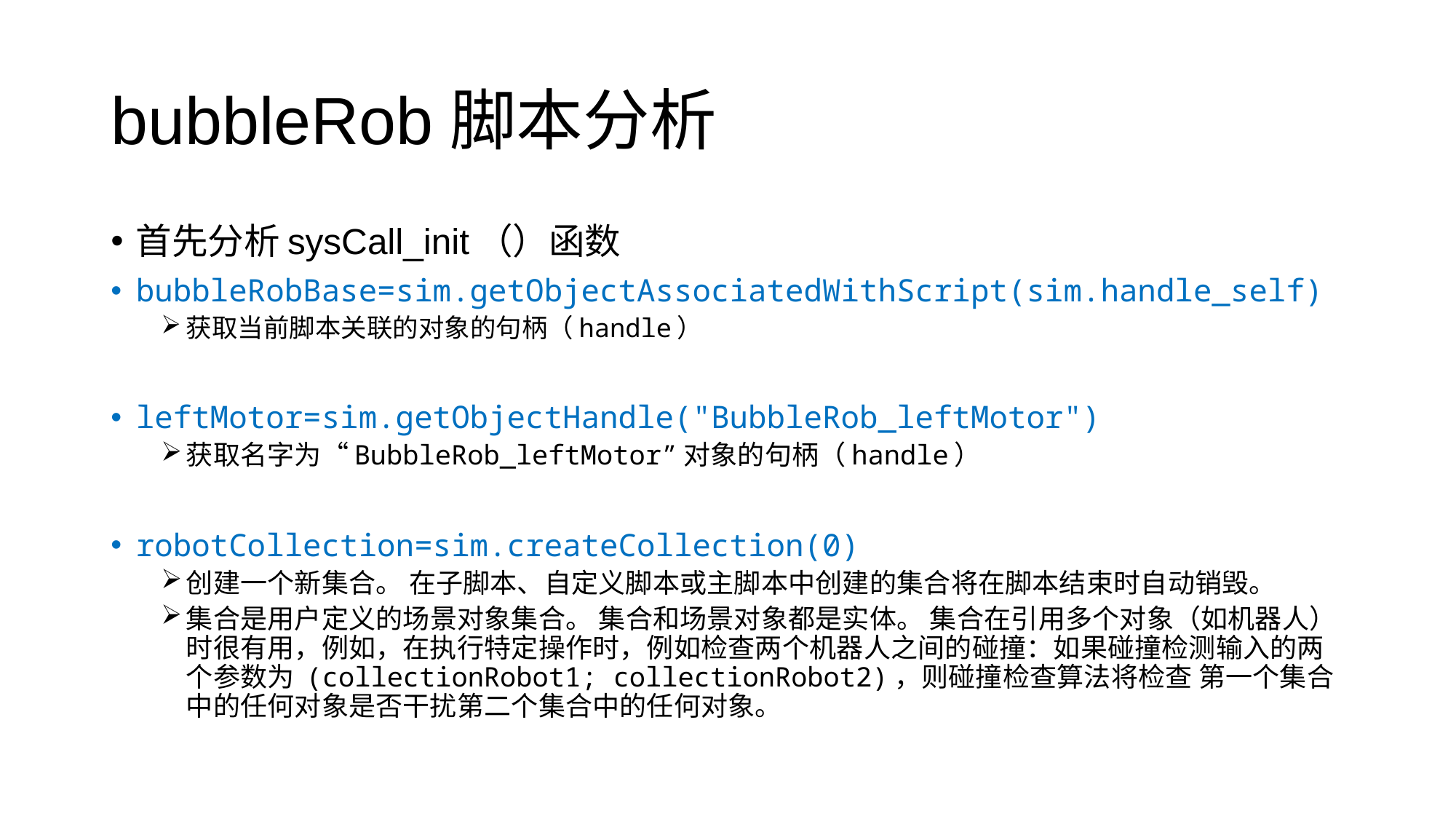

# bubbleRob脚本分析
首先分析sysCall_init（）函数
bubbleRobBase=sim.getObjectAssociatedWithScript(sim.handle_self)
获取当前脚本关联的对象的句柄（handle）

leftMotor=sim.getObjectHandle("BubbleRob_leftMotor")
获取名字为“BubbleRob_leftMotor”对象的句柄（handle）

robotCollection=sim.createCollection(0)
创建一个新集合。 在子脚本、自定义脚本或主脚本中创建的集合将在脚本结束时自动销毁。
集合是用户定义的场景对象集合。 集合和场景对象都是实体。 集合在引用多个对象（如机器人）时很有用，例如，在执行特定操作时，例如检查两个机器人之间的碰撞：如果碰撞检测输入的两个参数为 (collectionRobot1; collectionRobot2)，则碰撞检查算法将检查 第一个集合中的任何对象是否干扰第二个集合中的任何对象。